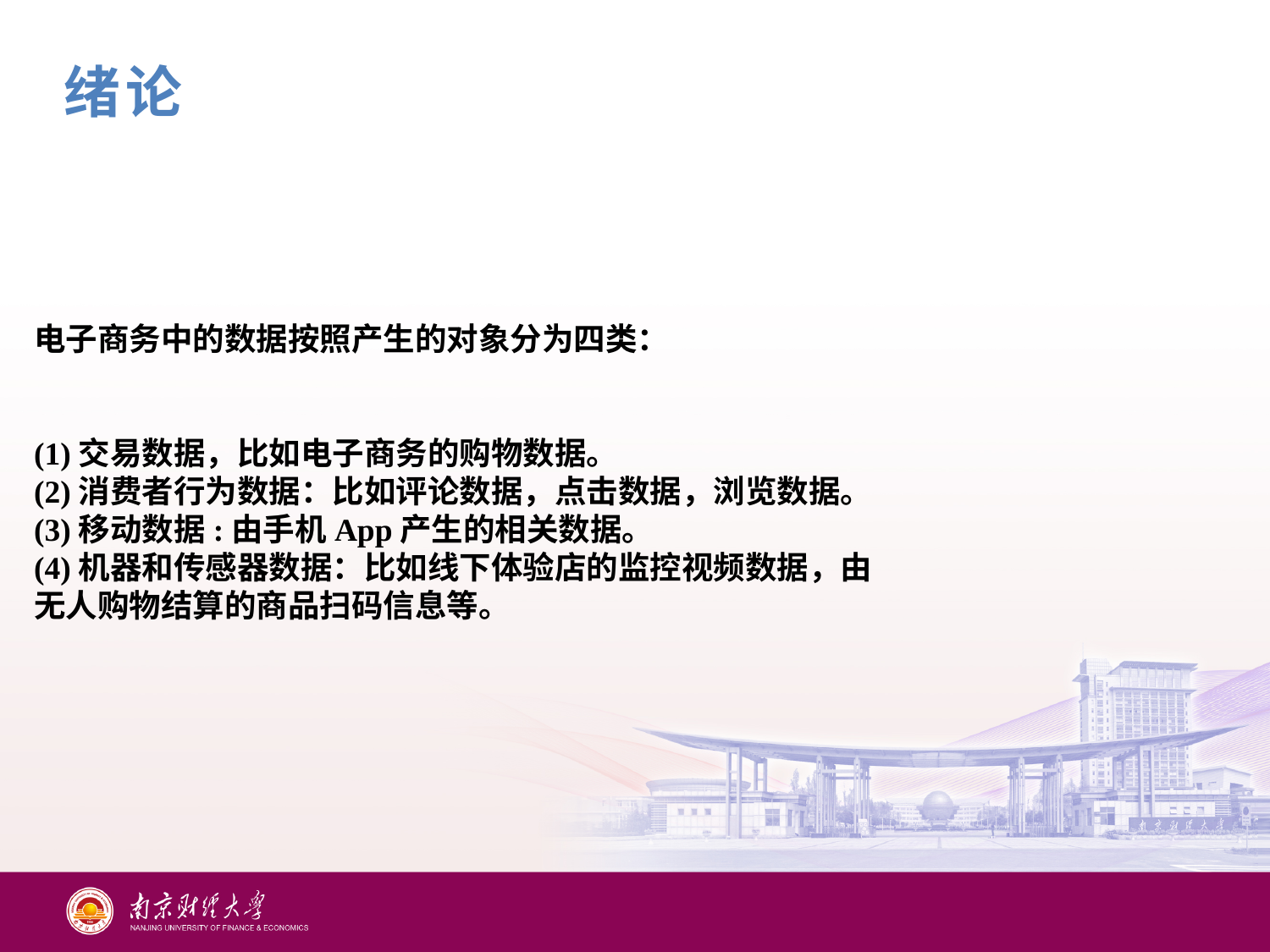

绪论

电子商务中的数据按照产生的对象分为四类：
(1)交易数据，比如电子商务的购物数据。
(2)消费者行为数据：比如评论数据，点击数据，浏览数据。
(3)移动数据:由手机App产生的相关数据。
(4)机器和传感器数据：比如线下体验店的监控视频数据，由无人购物结算的商品扫码信息等。